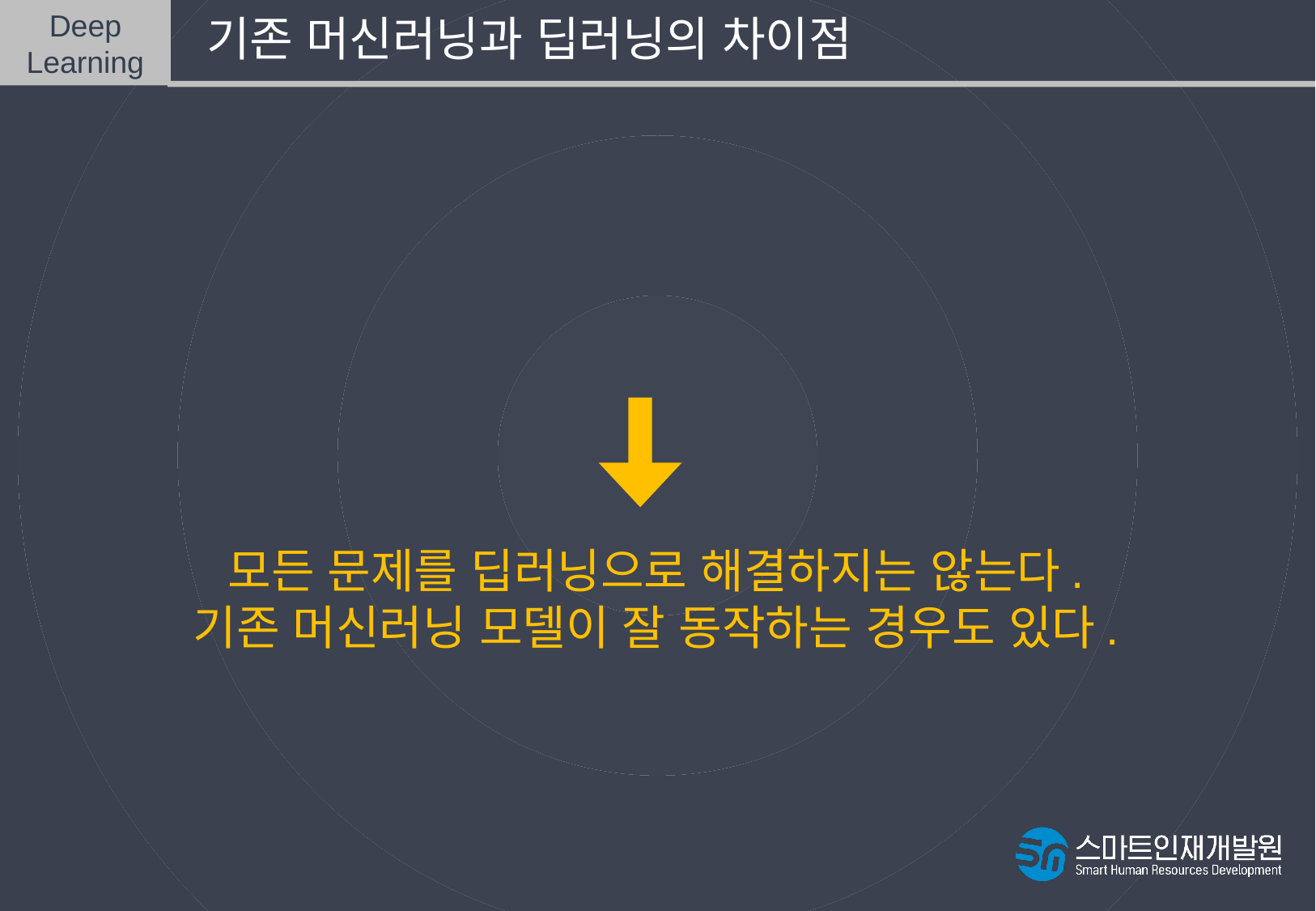

Deep
Learning
 기존 머신러닝과 딥러닝의 차이점

딥러닝(Deep Learning)
컴퓨터비젼, 음성인식, 자연어처리, 신호처리 등의 분야에 적용

모든 문제를 딥러닝으로 해결하지는 않는다.
기존 머신러닝 모델이 잘 동작하는 경우도 있다.